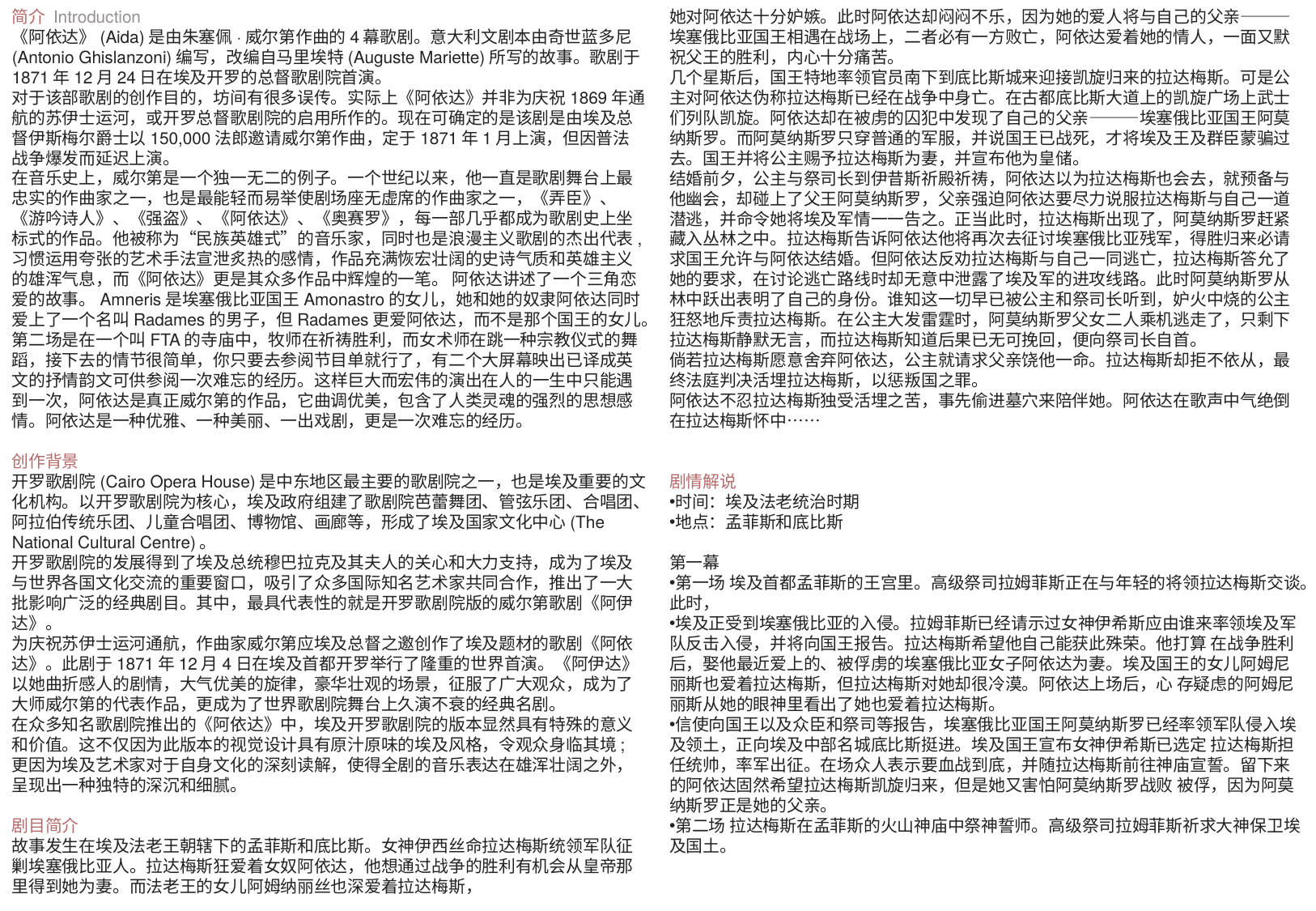

简介 Introduction
《阿依达》(Aida)是由朱塞佩·威尔第作曲的4幕歌剧。意大利文剧本由奇世蓝多尼(Antonio Ghislanzoni)编写，改编自马里埃特(Auguste Mariette)所写的故事。歌剧于1871年12月24日在埃及开罗的总督歌剧院首演。
对于该部歌剧的创作目的，坊间有很多误传。实际上《阿依达》并非为庆祝1869年通航的苏伊士运河，或开罗总督歌剧院的启用所作的。现在可确定的是该剧是由埃及总督伊斯梅尔爵士以150,000法郎邀请威尔第作曲，定于1871年1月上演，但因普法战争爆发而延迟上演。
在音乐史上，威尔第是一个独一无二的例子。一个世纪以来，他一直是歌剧舞台上最忠实的作曲家之一，也是最能轻而易举使剧场座无虚席的作曲家之一，《弄臣》、《游吟诗人》、《强盗》、《阿依达》、《奥赛罗》，每一部几乎都成为歌剧史上坐标式的作品。他被称为“民族英雄式”的音乐家，同时也是浪漫主义歌剧的杰出代表,习惯运用夸张的艺术手法宣泄炙热的感情，作品充满恢宏壮阔的史诗气质和英雄主义的雄浑气息，而《阿依达》更是其众多作品中辉煌的一笔。 阿依达讲述了一个三角恋爱的故事。Amneris是埃塞俄比亚国王Amonastro的女儿，她和她的奴隶阿依达同时爱上了一个名叫Radames的男子，但Radames更爱阿依达，而不是那个国王的女儿。第二场是在一个叫FTA的寺庙中，牧师在祈祷胜利，而女术师在跳一种宗教仪式的舞蹈，接下去的情节很简单，你只要去参阅节目单就行了，有二个大屏幕映出已译成英文的抒情韵文可供参阅一次难忘的经历。这样巨大而宏伟的演出在人的一生中只能遇到一次，阿依达是真正威尔第的作品，它曲调优美，包含了人类灵魂的强烈的思想感情。阿依达是一种优雅、一种美丽、一出戏剧，更是一次难忘的经历。

创作背景
开罗歌剧院(Cairo Opera House)是中东地区最主要的歌剧院之一，也是埃及重要的文化机构。以开罗歌剧院为核心，埃及政府组建了歌剧院芭蕾舞团、管弦乐团、合唱团、阿拉伯传统乐团、儿童合唱团、博物馆、画廊等，形成了埃及国家文化中心(The National Cultural Centre)。
开罗歌剧院的发展得到了埃及总统穆巴拉克及其夫人的关心和大力支持，成为了埃及与世界各国文化交流的重要窗口，吸引了众多国际知名艺术家共同合作，推出了一大批影响广泛的经典剧目。其中，最具代表性的就是开罗歌剧院版的威尔第歌剧《阿伊达》。
为庆祝苏伊士运河通航，作曲家威尔第应埃及总督之邀创作了埃及题材的歌剧《阿依达》。此剧于1871年12月4日在埃及首都开罗举行了隆重的世界首演。《阿伊达》以她曲折感人的剧情，大气优美的旋律，豪华壮观的场景，征服了广大观众，成为了大师威尔第的代表作品，更成为了世界歌剧院舞台上久演不衰的经典名剧。
在众多知名歌剧院推出的《阿依达》中，埃及开罗歌剧院的版本显然具有特殊的意义和价值。这不仅因为此版本的视觉设计具有原汁原味的埃及风格，令观众身临其境;更因为埃及艺术家对于自身文化的深刻读解，使得全剧的音乐表达在雄浑壮阔之外，呈现出一种独特的深沉和细腻。

剧目简介
故事发生在埃及法老王朝辖下的孟菲斯和底比斯。女神伊西丝命拉达梅斯统领军队征剿埃塞俄比亚人。拉达梅斯狂爱着女奴阿依达，他想通过战争的胜利有机会从皇帝那里得到她为妻。而法老王的女儿阿姆纳丽丝也深爱着拉达梅斯，
她对阿依达十分妒嫉。此时阿依达却闷闷不乐，因为她的爱人将与自己的父亲———埃塞俄比亚国王相遇在战场上，二者必有一方败亡，阿依达爱着她的情人，一面又默祝父王的胜利，内心十分痛苦。
几个星斯后，国王特地率领官员南下到底比斯城来迎接凯旋归来的拉达梅斯。可是公主对阿依达伪称拉达梅斯已经在战争中身亡。在古都底比斯大道上的凯旋广场上武士们列队凯旋。阿依达却在被虏的囚犯中发现了自己的父亲———埃塞俄比亚国王阿莫纳斯罗。而阿莫纳斯罗只穿普通的军服，并说国王已战死，才将埃及王及群臣蒙骗过去。国王并将公主赐予拉达梅斯为妻，并宣布他为皇储。
结婚前夕，公主与祭司长到伊昔斯祈殿祈祷，阿依达以为拉达梅斯也会去，就预备与他幽会，却碰上了父王阿莫纳斯罗，父亲强迫阿依达要尽力说服拉达梅斯与自己一道潜逃，并命令她将埃及军情一一告之。正当此时，拉达梅斯出现了，阿莫纳斯罗赶紧藏入丛林之中。拉达梅斯告诉阿依达他将再次去征讨埃塞俄比亚残军，得胜归来必请求国王允许与阿依达结婚。但阿依达反劝拉达梅斯与自己一同逃亡，拉达梅斯答允了她的要求，在讨论逃亡路线时却无意中泄露了埃及军的进攻线路。此时阿莫纳斯罗从林中跃出表明了自己的身份。谁知这一切早已被公主和祭司长听到，妒火中烧的公主狂怒地斥责拉达梅斯。在公主大发雷霆时，阿莫纳斯罗父女二人乘机逃走了，只剩下拉达梅斯静默无言，而拉达梅斯知道后果已无可挽回，便向祭司长自首。
倘若拉达梅斯愿意舍弃阿依达，公主就请求父亲饶他一命。拉达梅斯却拒不依从，最终法庭判决活埋拉达梅斯，以惩叛国之罪。
阿依达不忍拉达梅斯独受活埋之苦，事先偷进墓穴来陪伴她。阿依达在歌声中气绝倒在拉达梅斯怀中……

剧情解说
时间：埃及法老统治时期
地点：孟菲斯和底比斯

第一幕
第一场 埃及首都孟菲斯的王宫里。高级祭司拉姆菲斯正在与年轻的将领拉达梅斯交谈。此时，
埃及正受到埃塞俄比亚的入侵。拉姆菲斯已经请示过女神伊希斯应由谁来率领埃及军队反击入侵，并将向国王报告。拉达梅斯希望他自己能获此殊荣。他打算 在战争胜利后，娶他最近爱上的、被俘虏的埃塞俄比亚女子阿依达为妻。埃及国王的女儿阿姆尼丽斯也爱着拉达梅斯，但拉达梅斯对她却很冷漠。阿依达上场后，心 存疑虑的阿姆尼丽斯从她的眼神里看出了她也爱着拉达梅斯。
信使向国王以及众臣和祭司等报告，埃塞俄比亚国王阿莫纳斯罗已经率领军队侵入埃及领土，正向埃及中部名城底比斯挺进。埃及国王宣布女神伊希斯已选定 拉达梅斯担任统帅，率军出征。在场众人表示要血战到底，并随拉达梅斯前往神庙宣誓。留下来的阿依达固然希望拉达梅斯凯旋归来，但是她又害怕阿莫纳斯罗战败 被俘，因为阿莫纳斯罗正是她的父亲。
第二场 拉达梅斯在孟菲斯的火山神庙中祭神誓师。高级祭司拉姆菲斯祈求大神保卫埃及国土。